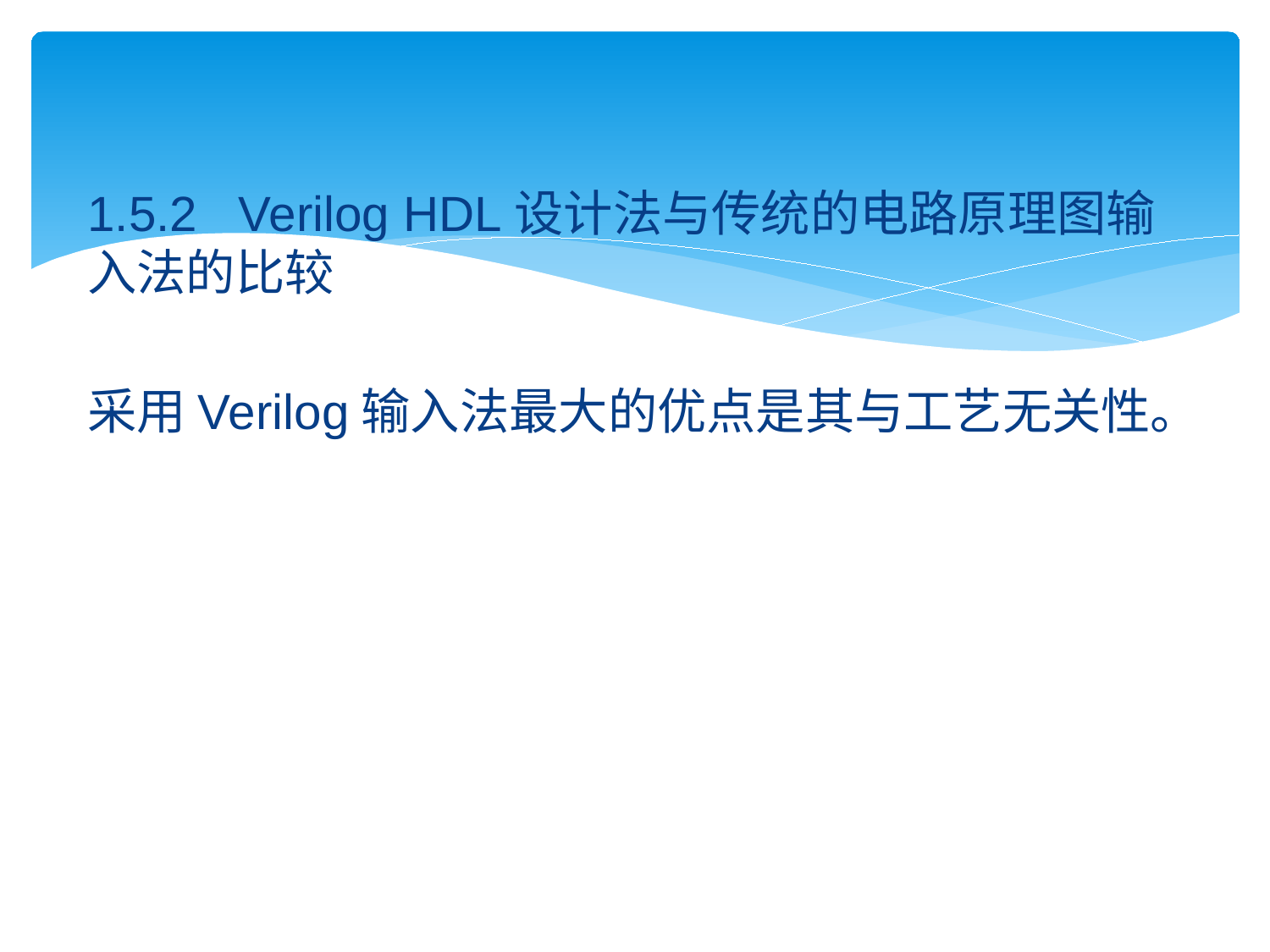

1.5.2   Verilog HDL设计法与传统的电路原理图输入法的比较

采用Verilog输入法最大的优点是其与工艺无关性。